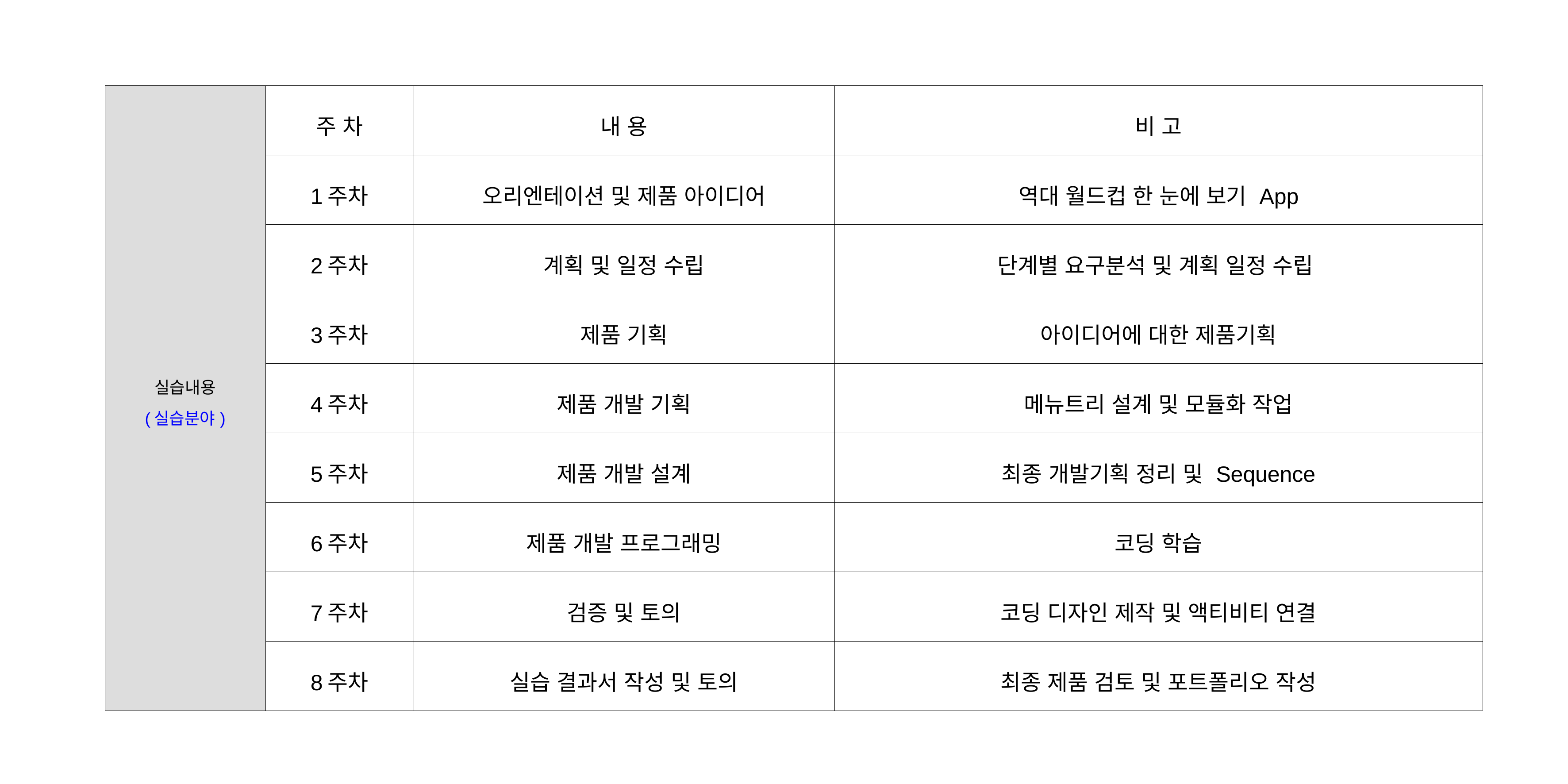

| 실습내용 (실습분야) | 주 차 | 내 용 | 비 고 |
| --- | --- | --- | --- |
|  | 1주차 | 오리엔테이션 및 제품 아이디어 | 역대 월드컵 한 눈에 보기 App |
|  | 2주차 | 계획 및 일정 수립 | 단계별 요구분석 및 계획 일정 수립 |
|  | 3주차 | 제품 기획 | 아이디어에 대한 제품기획 |
|  | 4주차 | 제품 개발 기획 | 메뉴트리 설계 및 모듈화 작업 |
|  | 5주차 | 제품 개발 설계 | 최종 개발기획 정리 및 Sequence |
|  | 6주차 | 제품 개발 프로그래밍 | 코딩 학습 |
|  | 7주차 | 검증 및 토의 | 코딩 디자인 제작 및 액티비티 연결 |
|  | 8주차 | 실습 결과서 작성 및 토의 | 최종 제품 검토 및 포트폴리오 작성 |